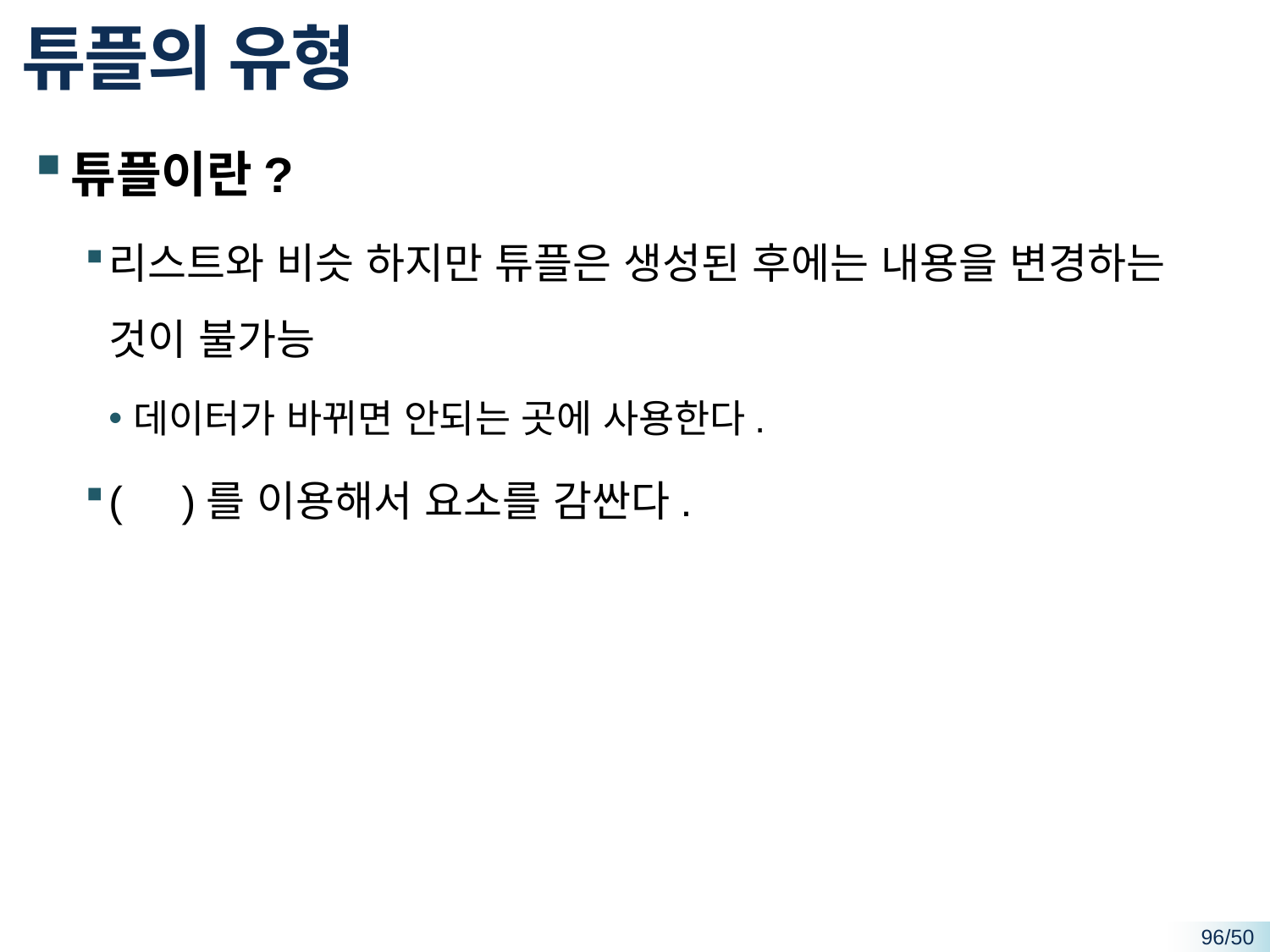

# 튜플의 유형
튜플이란?
리스트와 비슷 하지만 튜플은 생성된 후에는 내용을 변경하는 것이 불가능
데이터가 바뀌면 안되는 곳에 사용한다.
(     )를 이용해서 요소를 감싼다.